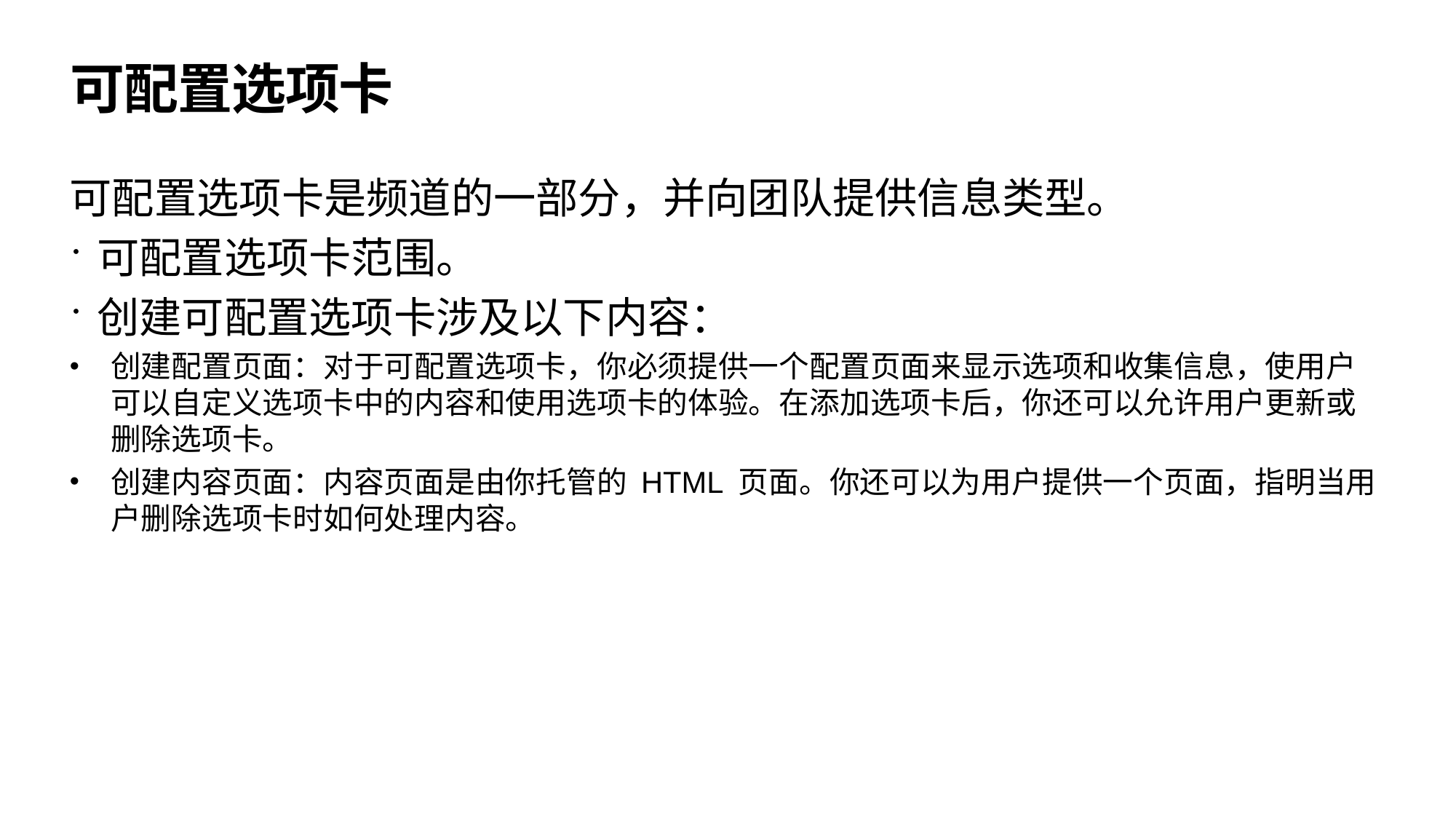

# 可配置选项卡
可配置选项卡是频道的一部分，并向团队提供信息类型。
可配置选项卡范围。
创建可配置选项卡涉及以下内容：
创建配置页面：对于可配置选项卡，你必须提供一个配置页面来显示选项和收集信息，使用户可以自定义选项卡中的内容和使用选项卡的体验。在添加选项卡后，你还可以允许用户更新或删除选项卡。
创建内容页面：内容页面是由你托管的 HTML 页面。你还可以为用户提供一个页面，指明当用户删除选项卡时如何处理内容。